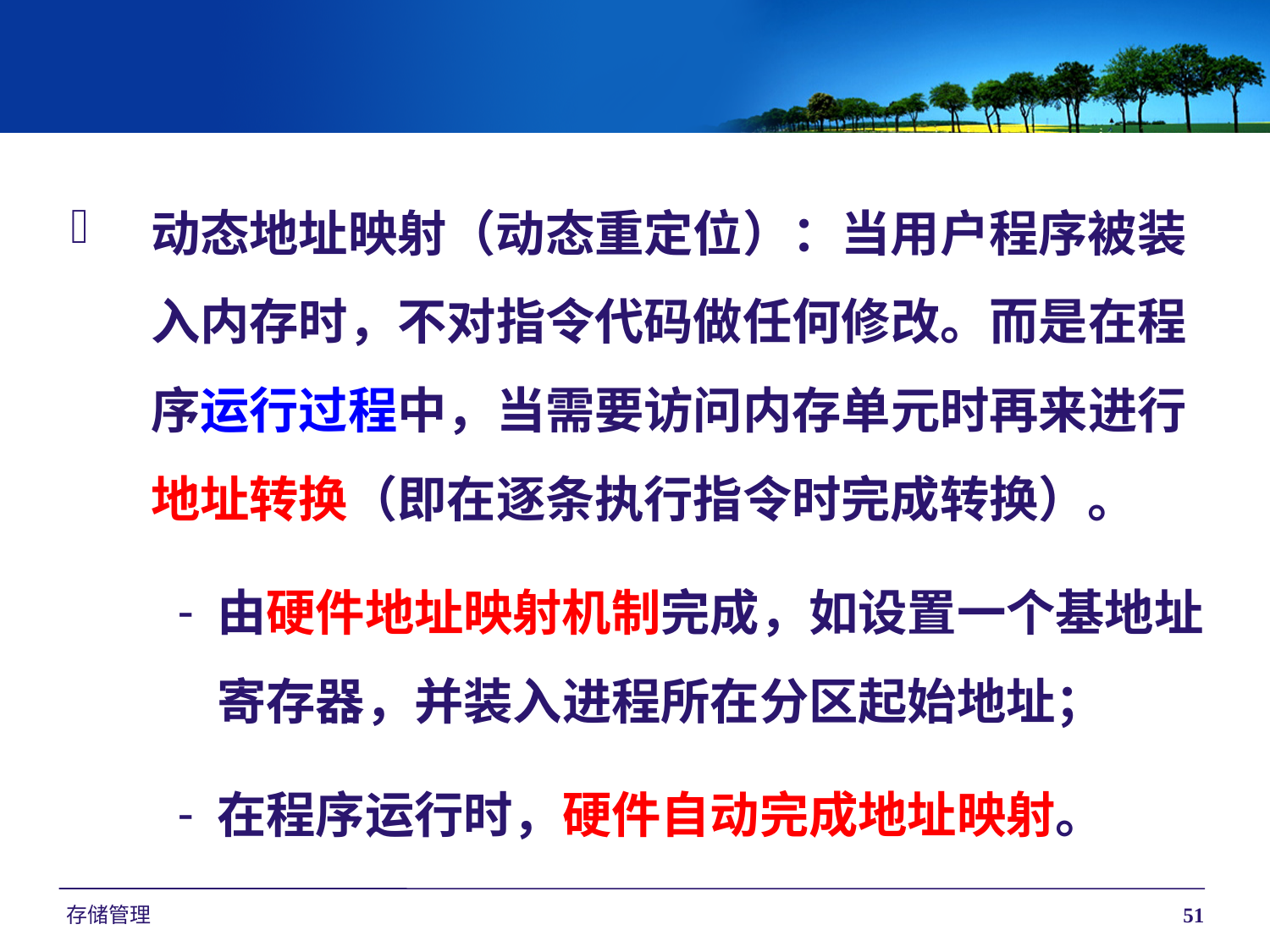

动态地址映射（动态重定位）：当用户程序被装
入内存时，不对指令代码做任何修改。而是在程
序运行过程中，当需要访问内存单元时再来进行
地址转换（即在逐条执行指令时完成转换）。
由硬件地址映射机制完成，如设置一个基地址寄存器，并装入进程所在分区起始地址；
在程序运行时，硬件自动完成地址映射。
存储管理
51